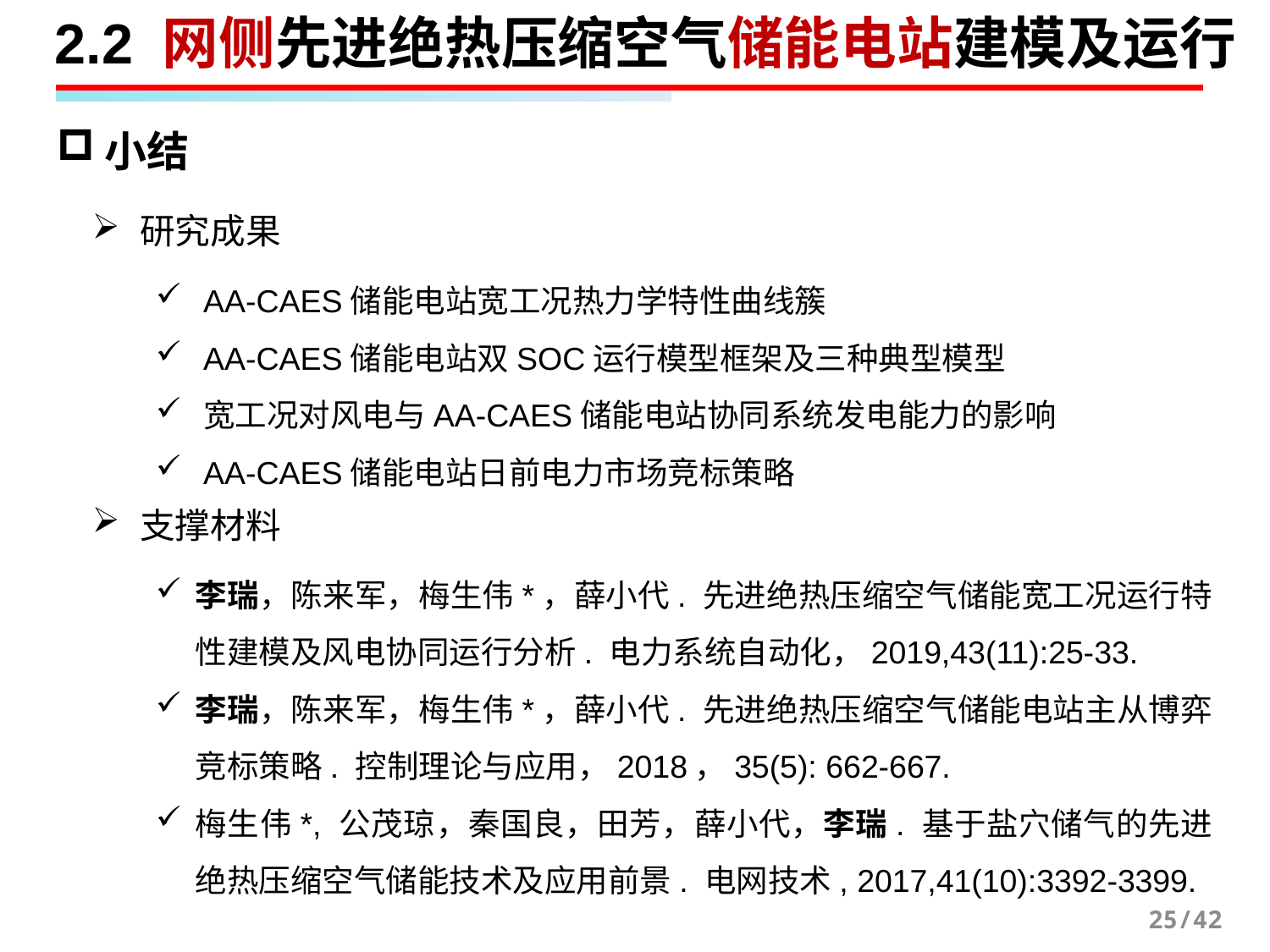

2.2 网侧先进绝热压缩空气储能电站建模及运行

小结
研究成果
AA-CAES储能电站宽工况热力学特性曲线簇
AA-CAES储能电站双SOC运行模型框架及三种典型模型
宽工况对风电与AA-CAES储能电站协同系统发电能力的影响
AA-CAES储能电站日前电力市场竞标策略
支撑材料
李瑞，陈来军，梅生伟*，薛小代. 先进绝热压缩空气储能宽工况运行特性建模及风电协同运行分析. 电力系统自动化，2019,43(11):25-33.
李瑞，陈来军，梅生伟*，薛小代. 先进绝热压缩空气储能电站主从博弈竞标策略. 控制理论与应用，2018，35(5): 662-667.
梅生伟*, 公茂琼，秦国良，田芳，薛小代，李瑞. 基于盐穴储气的先进绝热压缩空气储能技术及应用前景. 电网技术, 2017,41(10):3392-3399.
25/42